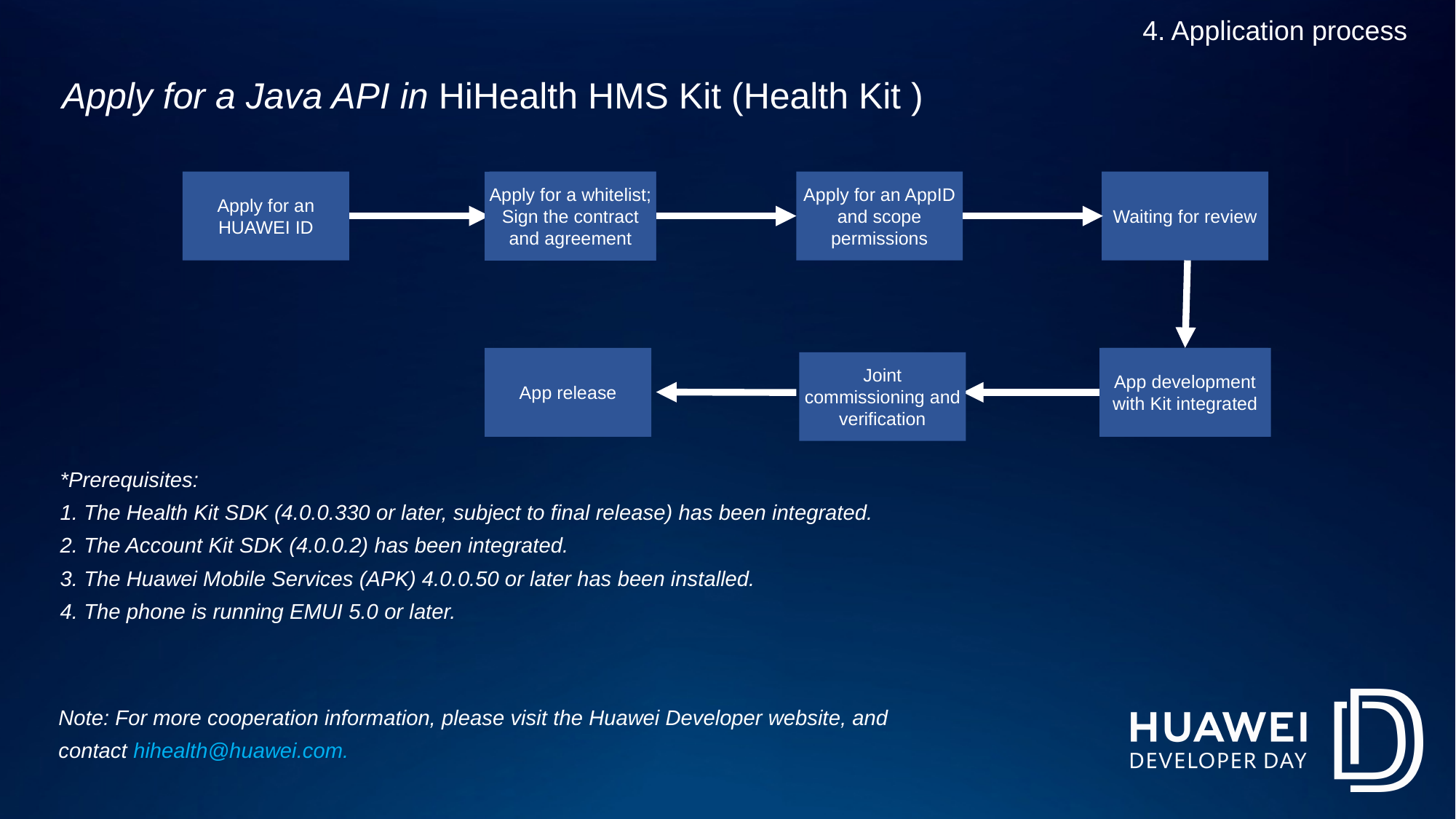

4. Application process
Apply for a Java API in HiHealth HMS Kit (Health Kit )
Apply for an AppID and scope permissions
Waiting for review
Apply for an HUAWEI ID
申请应用白名单
Apply for a whitelist;
Sign the contract and agreement
Development
App release
App development with Kit integrated
Joint commissioning and verification
*Prerequisites:
1. The Health Kit SDK (4.0.0.330 or later, subject to final release) has been integrated.
2. The Account Kit SDK (4.0.0.2) has been integrated.
3. The Huawei Mobile Services (APK) 4.0.0.50 or later has been installed.
4. The phone is running EMUI 5.0 or later.
Note: For more cooperation information, please visit the Huawei Developer website, and contact hihealth@huawei.com.